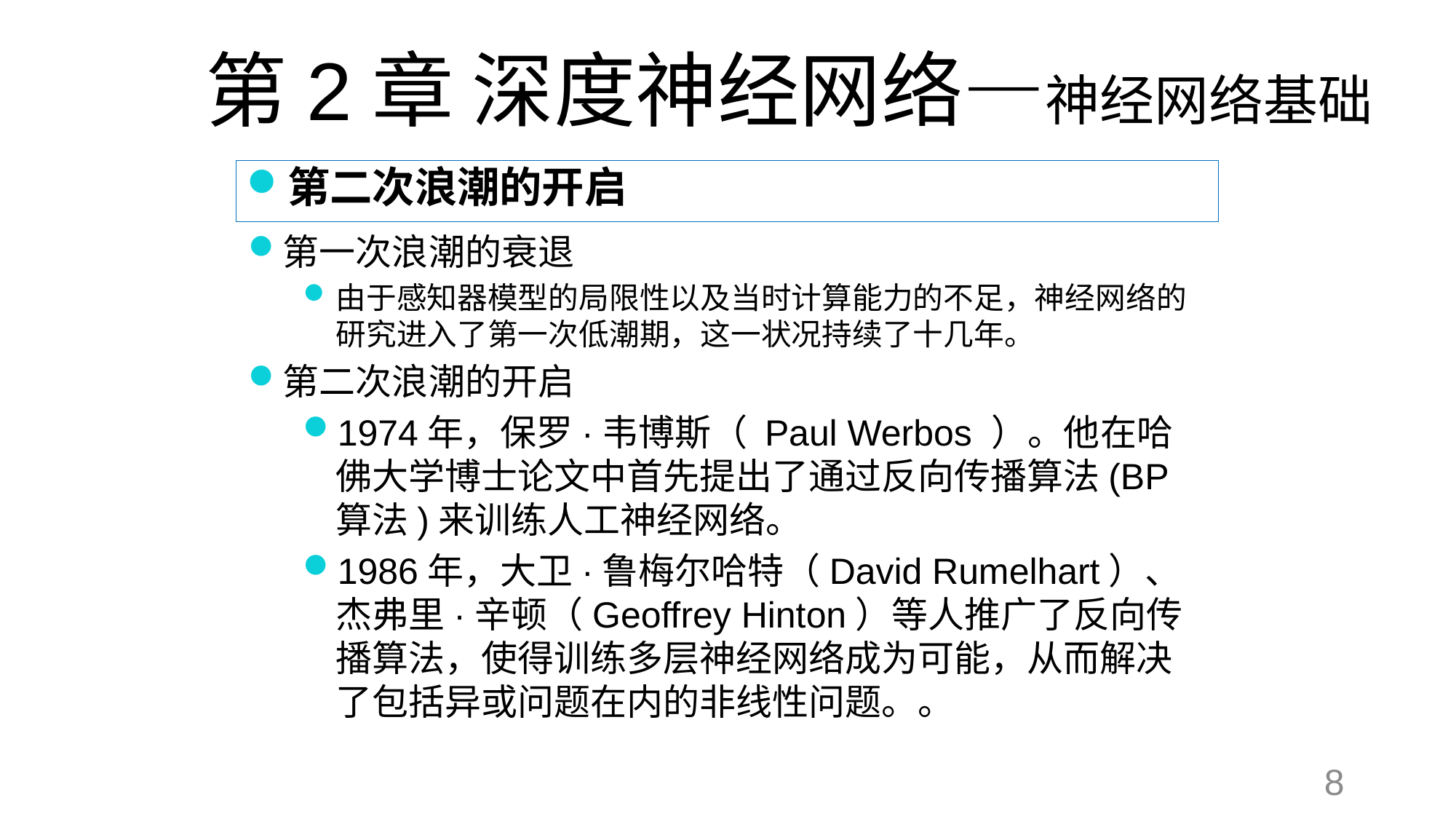

# 第2章 深度神经网络—神经网络基础
第二次浪潮的开启

第一次浪潮的衰退
由于感知器模型的局限性以及当时计算能力的不足，神经网络的研究进入了第一次低潮期，这一状况持续了十几年。
第二次浪潮的开启
1974年，保罗·韦博斯（ Paul Werbos ）。他在哈佛大学博士论文中首先提出了通过反向传播算法(BP算法)来训练人工神经网络。
1986年，大卫·鲁梅尔哈特（David Rumelhart）、杰弗里·辛顿（Geoffrey Hinton）等人推广了反向传播算法，使得训练多层神经网络成为可能，从而解决了包括异或问题在内的非线性问题。。

8